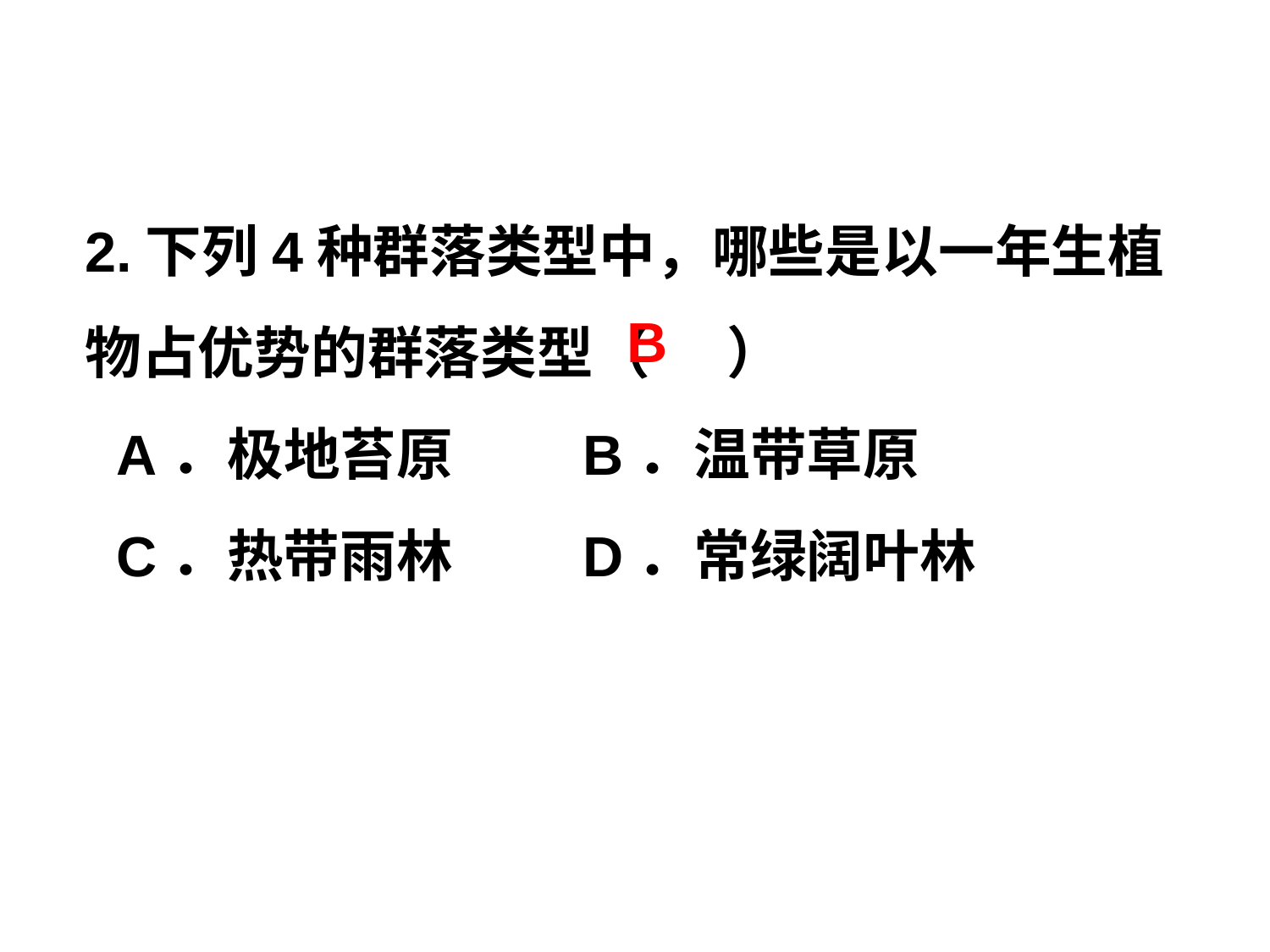

2.下列4种群落类型中，哪些是以一年生植物占优势的群落类型（      ）
  A．极地苔原         B．温带草原
  C．热带雨林         D．常绿阔叶林
B